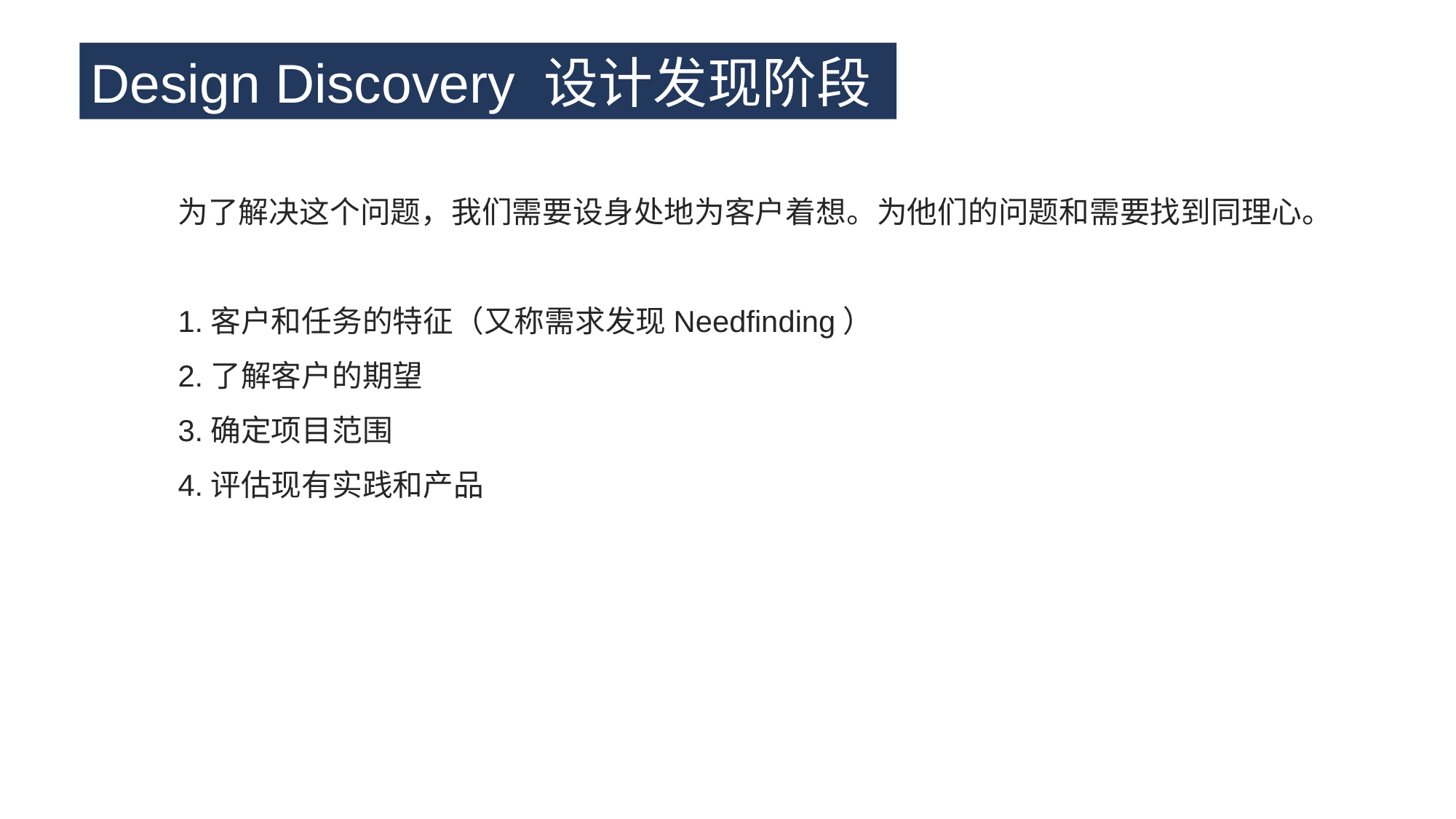

Design Discovery 设计发现阶段
为了解决这个问题，我们需要设身处地为客户着想。为他们的问题和需要找到同理心。

1.客户和任务的特征（又称需求发现Needfinding）
2.了解客户的期望
3.确定项目范围
4.评估现有实践和产品